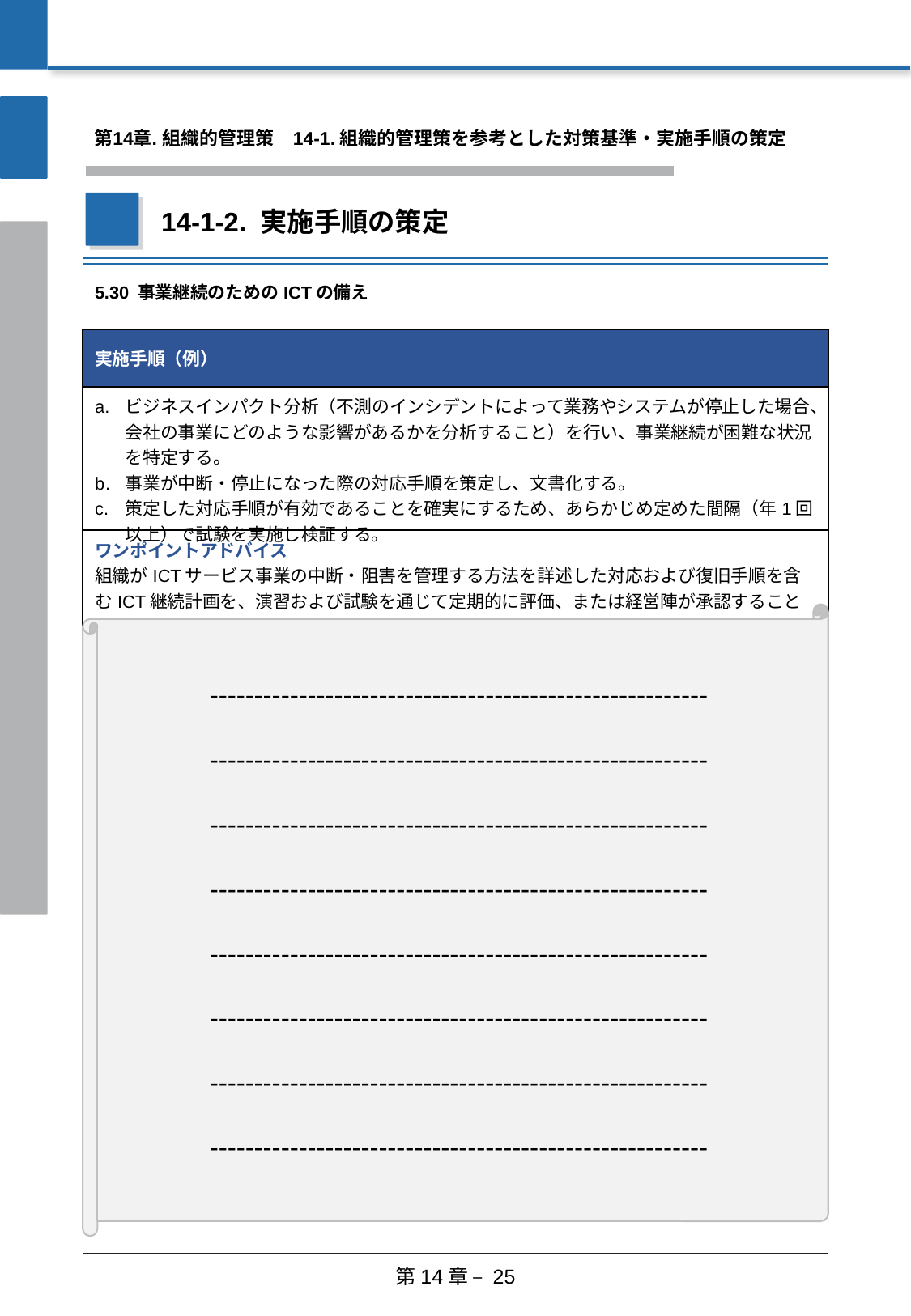

第14章. 組織的管理策
　14-1. 組織的管理策を参考とした対策基準・実施手順の策定
14-1-2. 実施手順の策定
| 5.30 事業継続のためのICTの備え |
| --- |
| 実施手順（例） |
| ビジネスインパクト分析（不測のインシデントによって業務やシステムが停止した場合、会社の事業にどのような影響があるかを分析すること）を行い、事業継続が困難な状況を特定する。 事業が中断・停止になった際の対応手順を策定し、文書化する。 策定した対応手順が有効であることを確実にするため、あらかじめ定めた間隔（年1回以上）で試験を実施し検証する。 |
| ワンポイントアドバイス 組織がICTサービス事業の中断・阻害を管理する方法を詳述した対応および復旧手順を含むICT継続計画を、演習および試験を通じて定期的に評価、または経営陣が承認することが大切です。 |
--------------------------------------------------------

--------------------------------------------------------

--------------------------------------------------------

--------------------------------------------------------

--------------------------------------------------------

--------------------------------------------------------

--------------------------------------------------------

--------------------------------------------------------
第14章 – 25